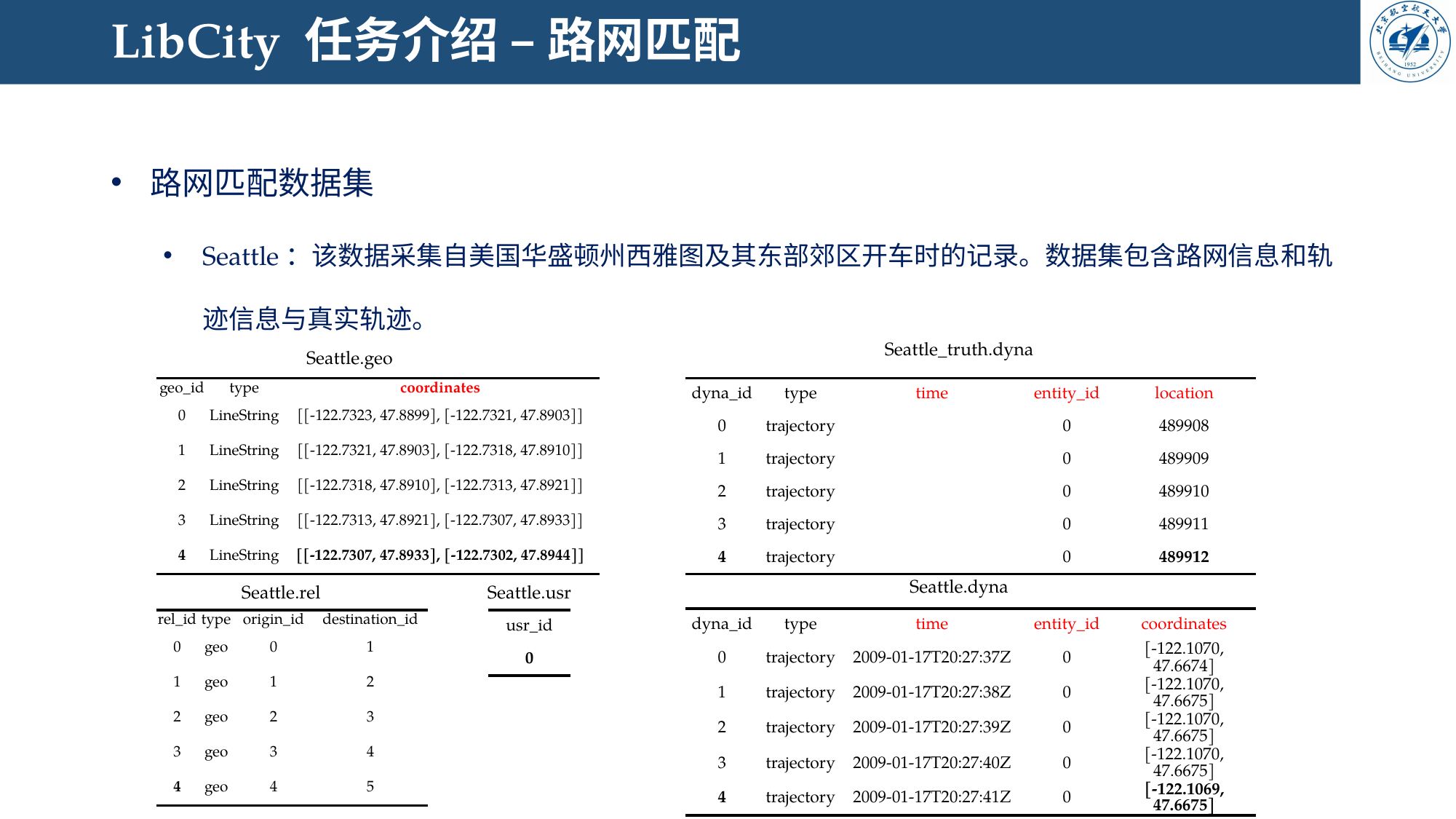

# LibCity 任务介绍 – 路网匹配
路网匹配数据集
Seattle：该数据采集自美国华盛顿州西雅图及其东部郊区开车时的记录。数据集包含路网信息和轨迹信息与真实轨迹。
Seattle_truth.dyna
Seattle.geo
| geo\_id | type | coordinates |
| --- | --- | --- |
| 0 | LineString | [[-122.7323, 47.8899], [-122.7321, 47.8903]] |
| 1 | LineString | [[-122.7321, 47.8903], [-122.7318, 47.8910]] |
| 2 | LineString | [[-122.7318, 47.8910], [-122.7313, 47.8921]] |
| 3 | LineString | [[-122.7313, 47.8921], [-122.7307, 47.8933]] |
| 4 | LineString | [[-122.7307, 47.8933], [-122.7302, 47.8944]] |
| dyna\_id | type | time | entity\_id | location |
| --- | --- | --- | --- | --- |
| 0 | trajectory |  | 0 | 489908 |
| 1 | trajectory |  | 0 | 489909 |
| 2 | trajectory |  | 0 | 489910 |
| 3 | trajectory |  | 0 | 489911 |
| 4 | trajectory |  | 0 | 489912 |
Seattle.dyna
Seattle.usr
Seattle.rel
| dyna\_id | type | time | entity\_id | coordinates |
| --- | --- | --- | --- | --- |
| 0 | trajectory | 2009-01-17T20:27:37Z | 0 | [-122.1070, 47.6674] |
| 1 | trajectory | 2009-01-17T20:27:38Z | 0 | [-122.1070, 47.6675] |
| 2 | trajectory | 2009-01-17T20:27:39Z | 0 | [-122.1070, 47.6675] |
| 3 | trajectory | 2009-01-17T20:27:40Z | 0 | [-122.1070, 47.6675] |
| 4 | trajectory | 2009-01-17T20:27:41Z | 0 | [-122.1069, 47.6675] |
| rel\_id | type | origin\_id | destination\_id |
| --- | --- | --- | --- |
| 0 | geo | 0 | 1 |
| 1 | geo | 1 | 2 |
| 2 | geo | 2 | 3 |
| 3 | geo | 3 | 4 |
| 4 | geo | 4 | 5 |
| usr\_id |
| --- |
| 0 |